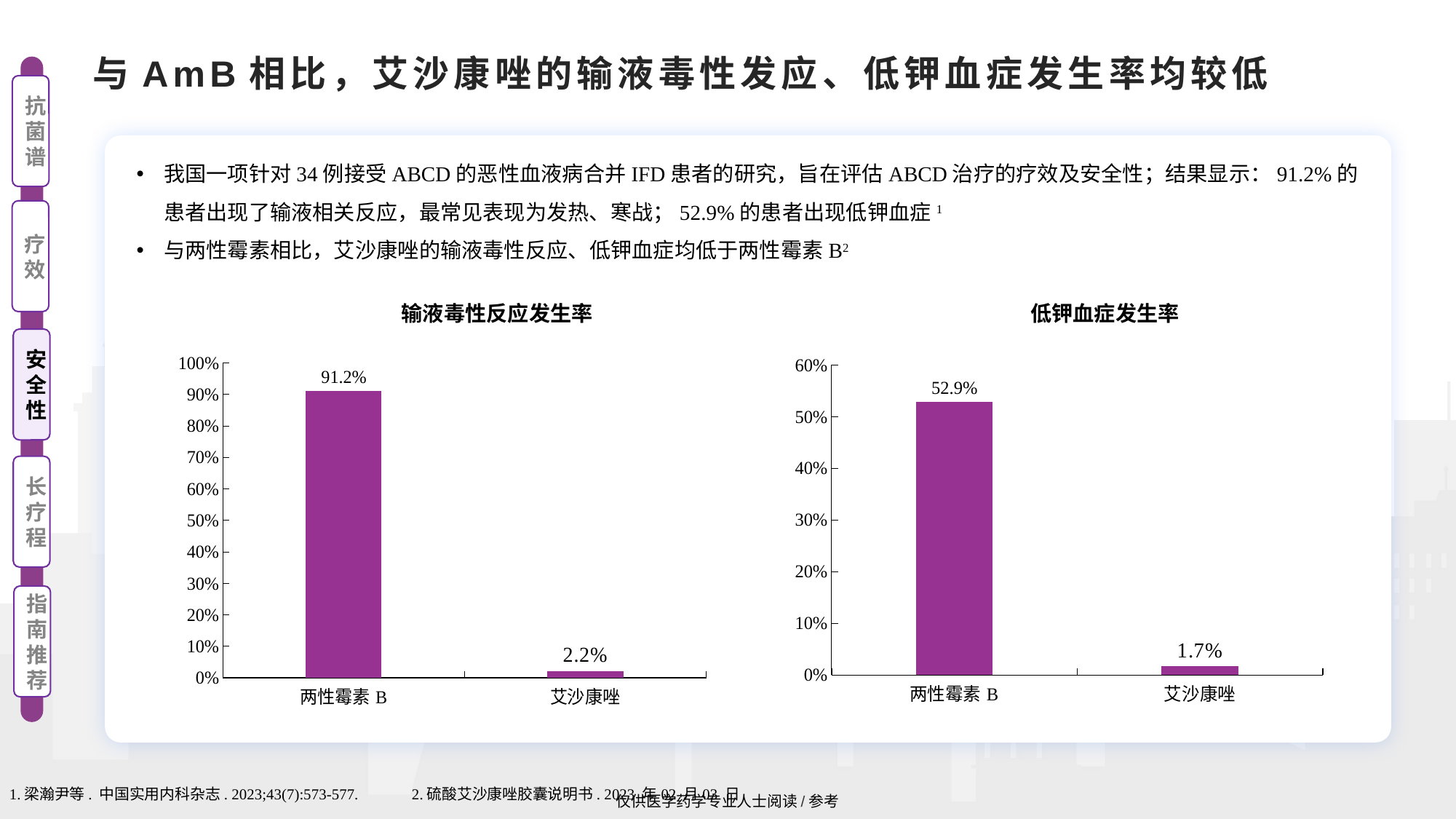

# 与AmB相比，艾沙康唑的输液毒性发应、低钾血症发生率均较低
疗效
安全性
抗菌谱

长疗程
指南推荐

我国一项针对34例接受ABCD的恶性血液病合并IFD患者的研究，旨在评估ABCD治疗的疗效及安全性；结果显示：91.2%的患者出现了输液相关反应，最常见表现为发热、寒战；52.9%的患者出现低钾血症1
与两性霉素相比，艾沙康唑的输液毒性反应、低钾血症均低于两性霉素B2

低钾血症发生率
输液毒性反应发生率

### Chart

| Category | 系列 1 |
|---|---|
| 两性霉素B | 0.912 |
| 艾沙康唑 | 0.022 |

### Chart

| Category | 系列 1 |
|---|---|
| 两性霉素B | 0.529 |
| 艾沙康唑 | 0.017 |
1.梁瀚尹等. 中国实用内科杂志. 2023;43(7):573-577.              2.硫酸艾沙康唑胶囊说明书. 2023 年02 月03 日
仅供医学药学专业人士阅读/参考